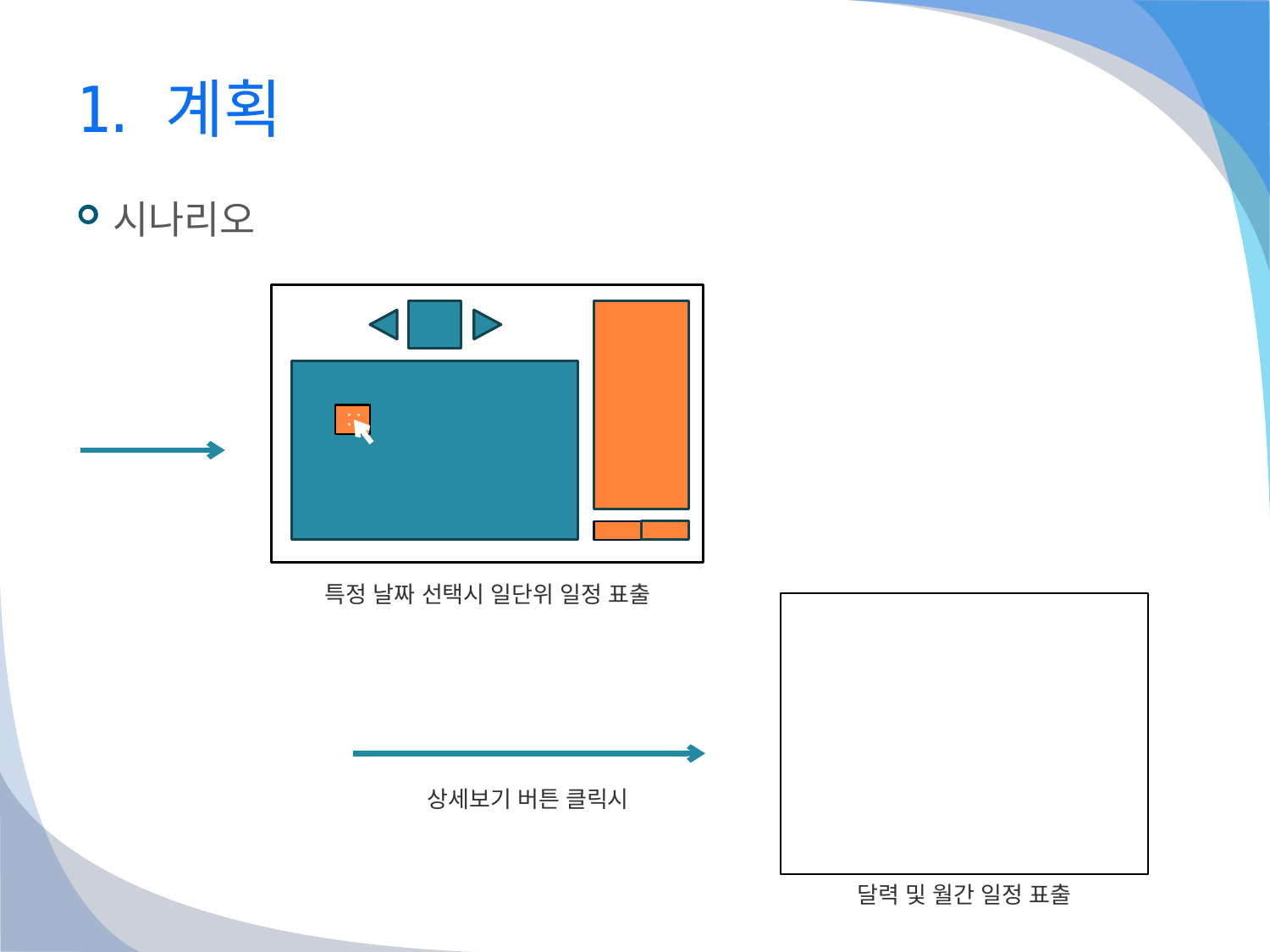

# 1. 계획
시나리오

특정 날짜 선택시 일단위 일정 표출

상세보기 버튼 클릭시
달력 및 월간 일정 표출